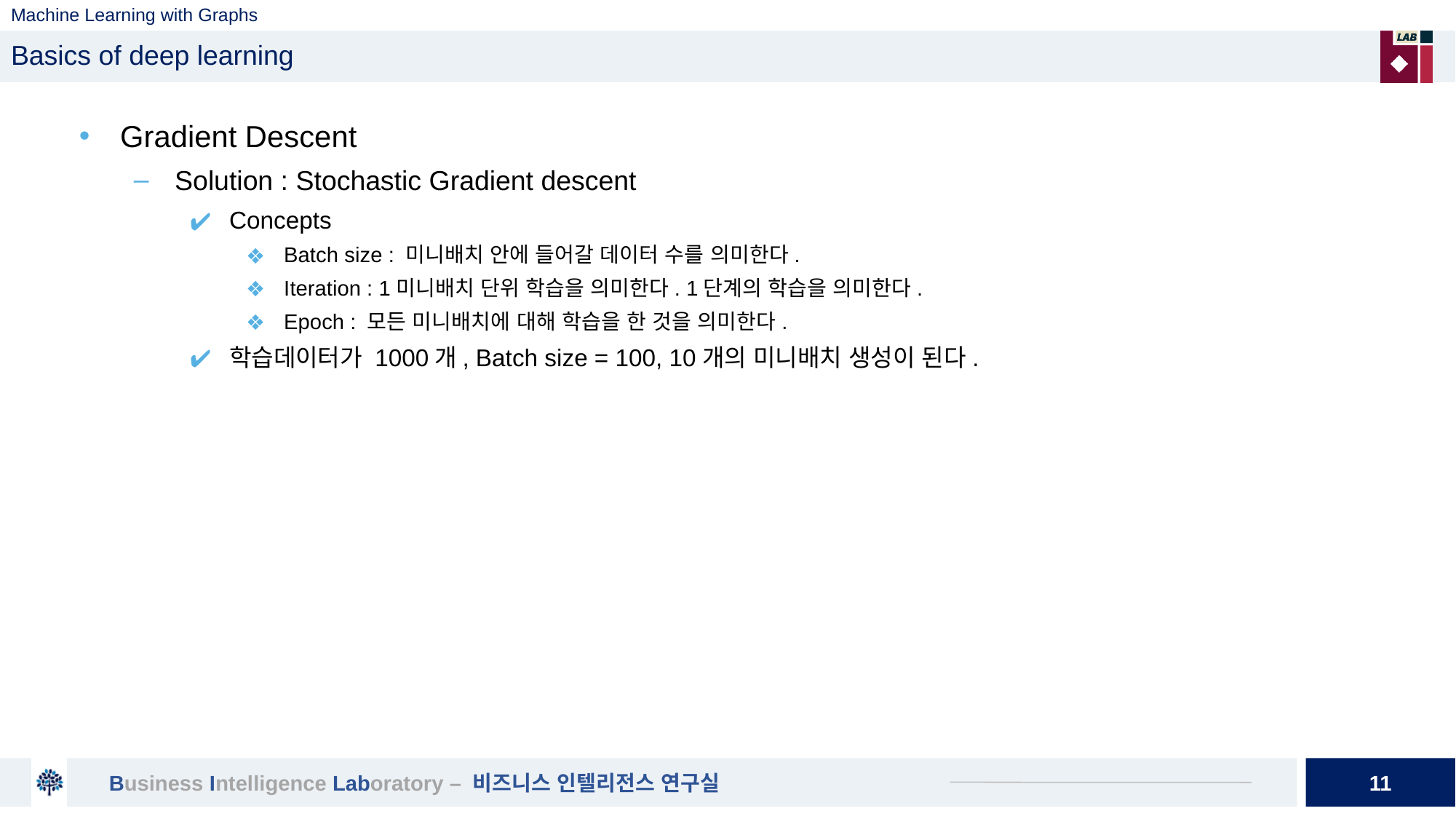

# Machine Learning with Graphs
Basics of deep learning
Gradient Descent
Solution : Stochastic Gradient descent
Concepts
Batch size : 미니배치 안에 들어갈 데이터 수를 의미한다.
Iteration : 1미니배치 단위 학습을 의미한다. 1단계의 학습을 의미한다.
Epoch : 모든 미니배치에 대해 학습을 한 것을 의미한다.
학습데이터가 1000개, Batch size = 100, 10개의 미니배치 생성이 된다.
11